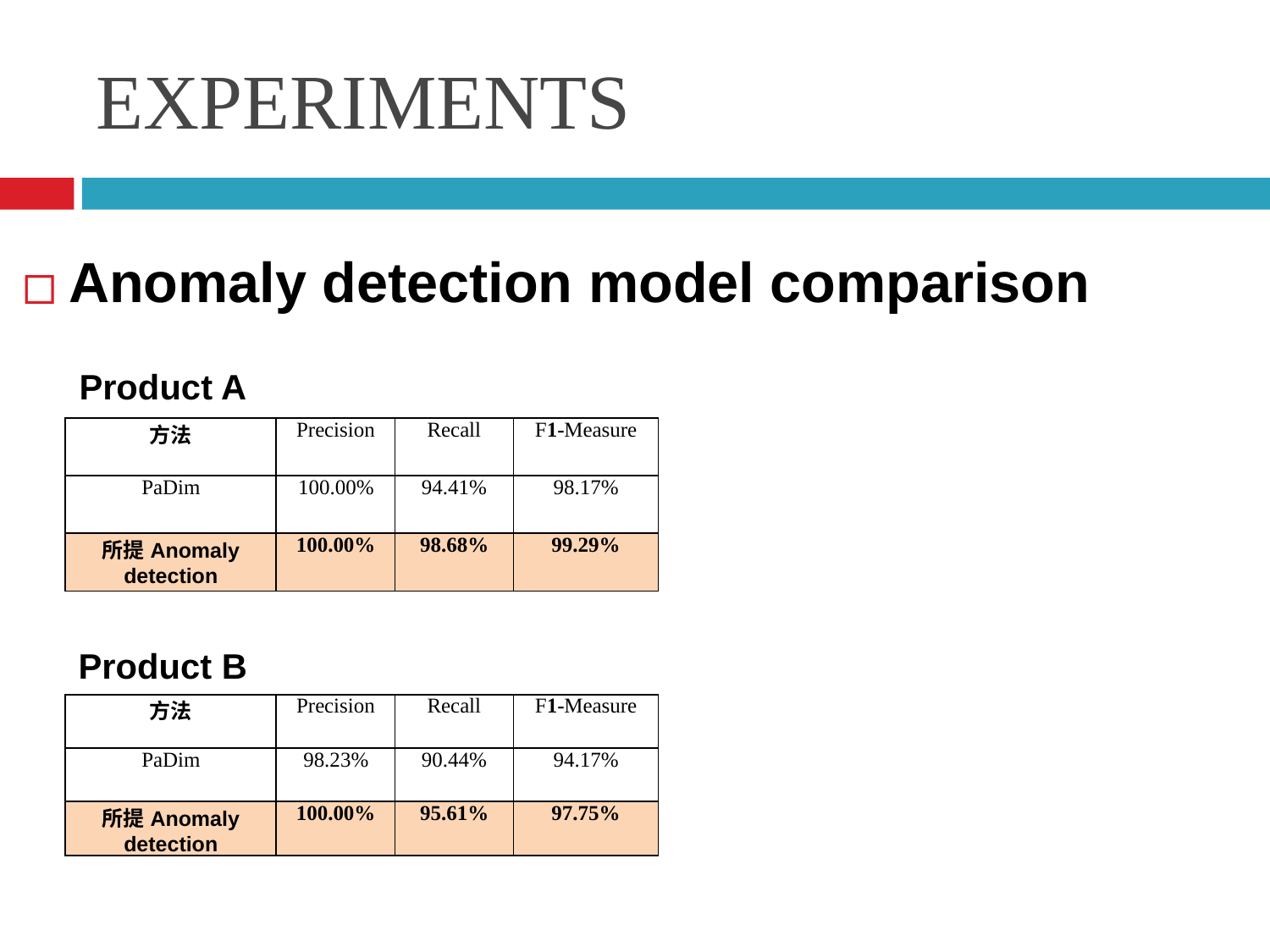

EXPERIMENTS
Anomaly detection model comparison
Product A
| 方法 | Precision | Recall | F1-Measure |
| --- | --- | --- | --- |
| PaDim | 100.00% | 94.41% | 98.17% |
| 所提Anomaly detection | 100.00% | 98.68% | 99.29% |
Product B
| 方法 | Precision | Recall | F1-Measure |
| --- | --- | --- | --- |
| PaDim | 98.23% | 90.44% | 94.17% |
| 所提Anomaly detection | 100.00% | 95.61% | 97.75% |